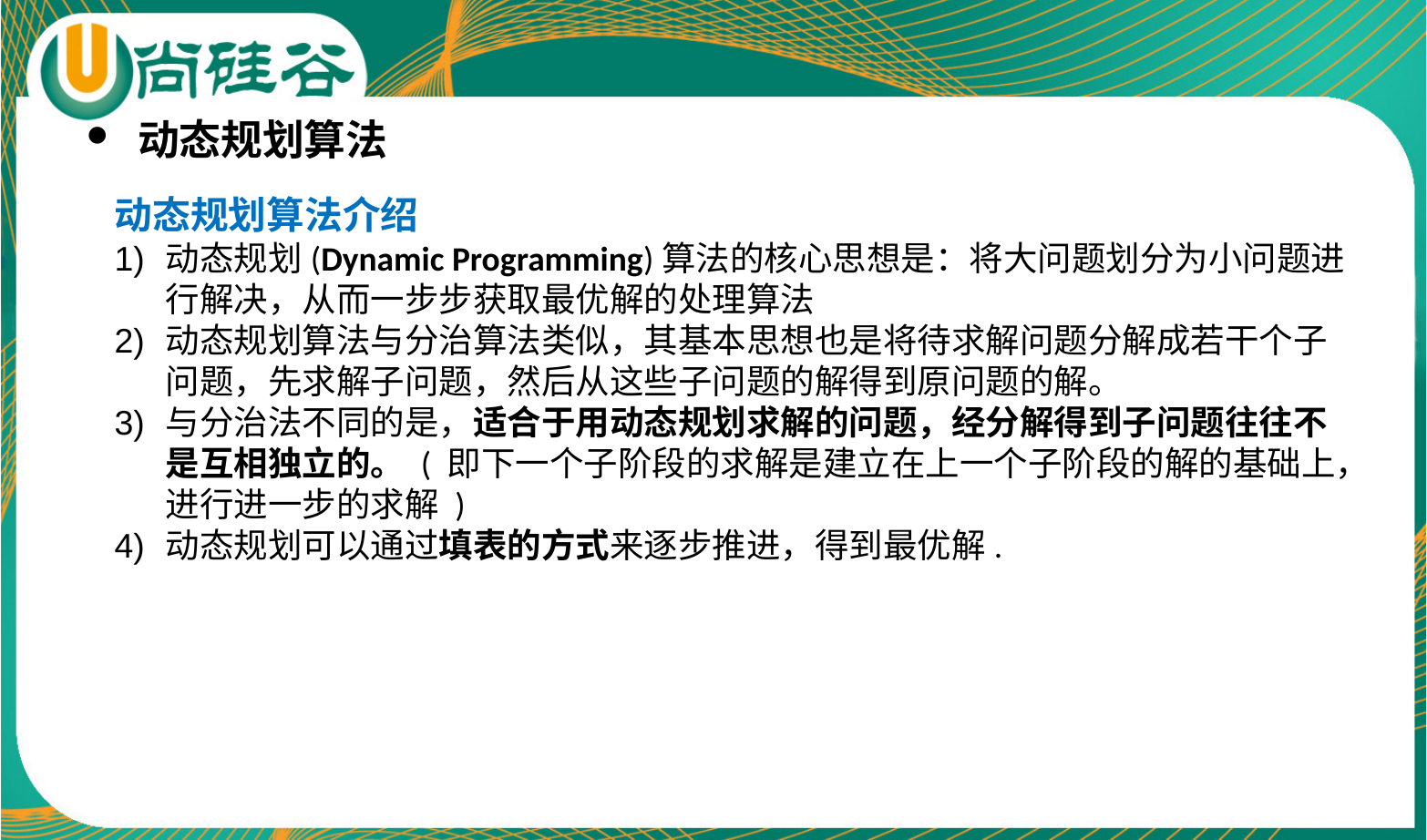

动态规划算法
动态规划算法介绍
动态规划(Dynamic Programming)算法的核心思想是：将大问题划分为小问题进行解决，从而一步步获取最优解的处理算法
动态规划算法与分治算法类似，其基本思想也是将待求解问题分解成若干个子问题，先求解子问题，然后从这些子问题的解得到原问题的解。
与分治法不同的是，适合于用动态规划求解的问题，经分解得到子问题往往不是互相独立的。 ( 即下一个子阶段的求解是建立在上一个子阶段的解的基础上，进行进一步的求解 )
动态规划可以通过填表的方式来逐步推进，得到最优解.